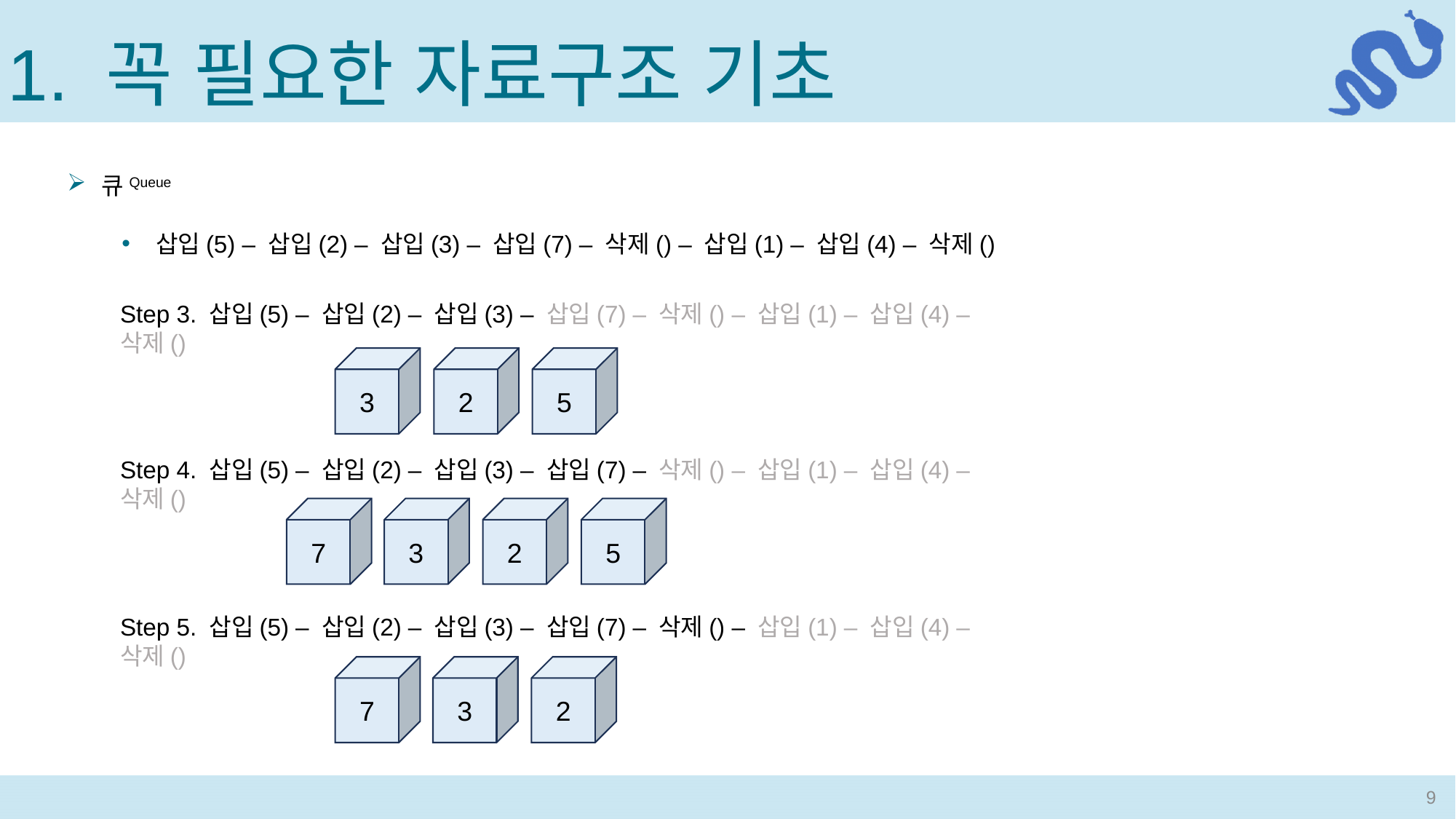

1. 꼭 필요한 자료구조 기초
큐Queue
삽입(5) – 삽입(2) – 삽입(3) – 삽입(7) – 삭제() – 삽입(1) – 삽입(4) – 삭제()
Step 3. 삽입(5) – 삽입(2) – 삽입(3) – 삽입(7) – 삭제() – 삽입(1) – 삽입(4) – 삭제()
3
2
5
Step 4. 삽입(5) – 삽입(2) – 삽입(3) – 삽입(7) – 삭제() – 삽입(1) – 삽입(4) – 삭제()

7
3
2
5
Step 5. 삽입(5) – 삽입(2) – 삽입(3) – 삽입(7) – 삭제() – 삽입(1) – 삽입(4) – 삭제()

7
3
2
9